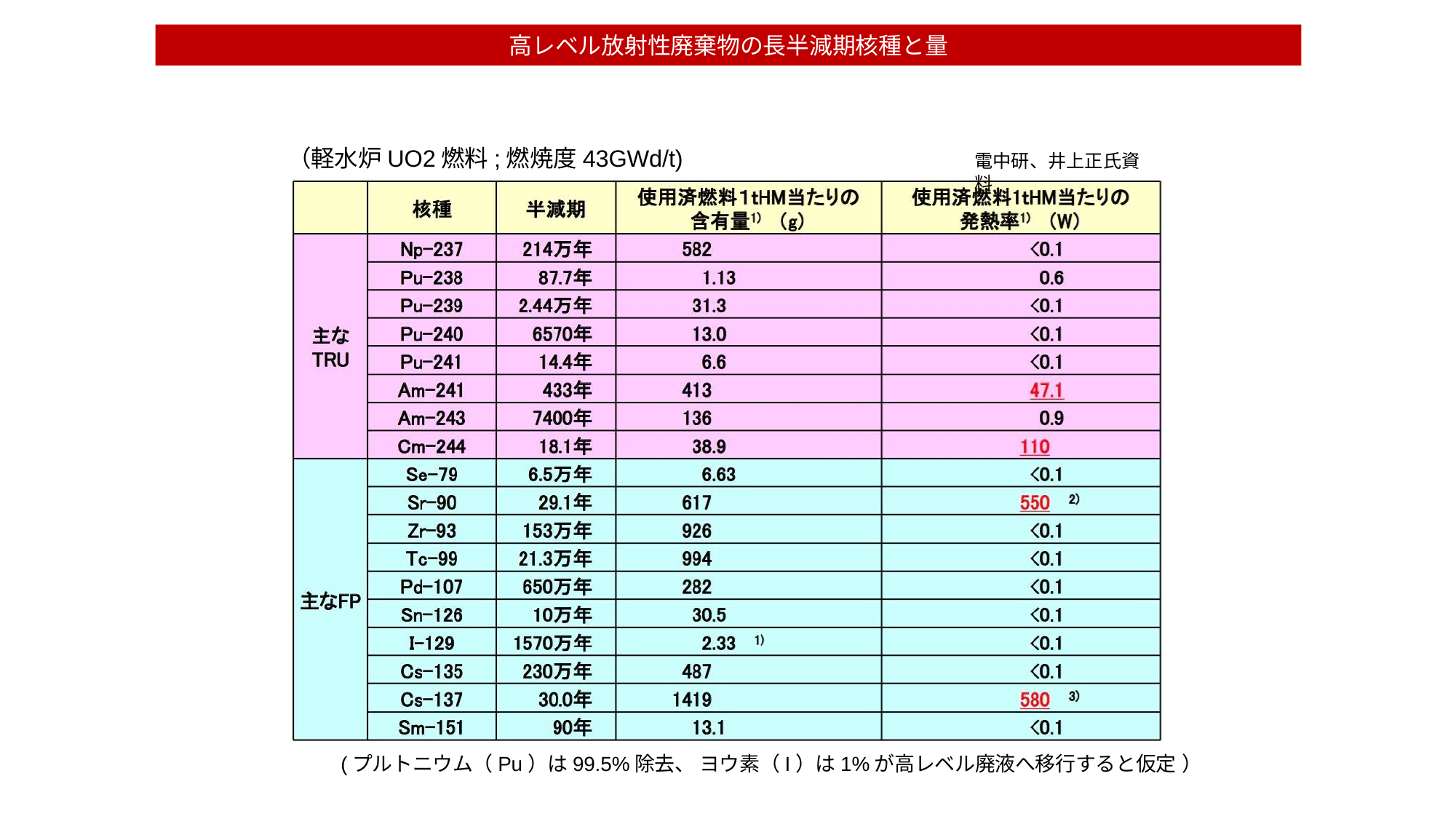

高レベル放射性廃棄物の長半減期核種と量
（軽水炉UO2燃料;燃焼度43GWd/t)
電中研、井上正氏資料

(プルトニウム（Pu）は99.5%除去、 ヨウ素（I）は1%が高レベル廃液へ移行すると仮定 ）